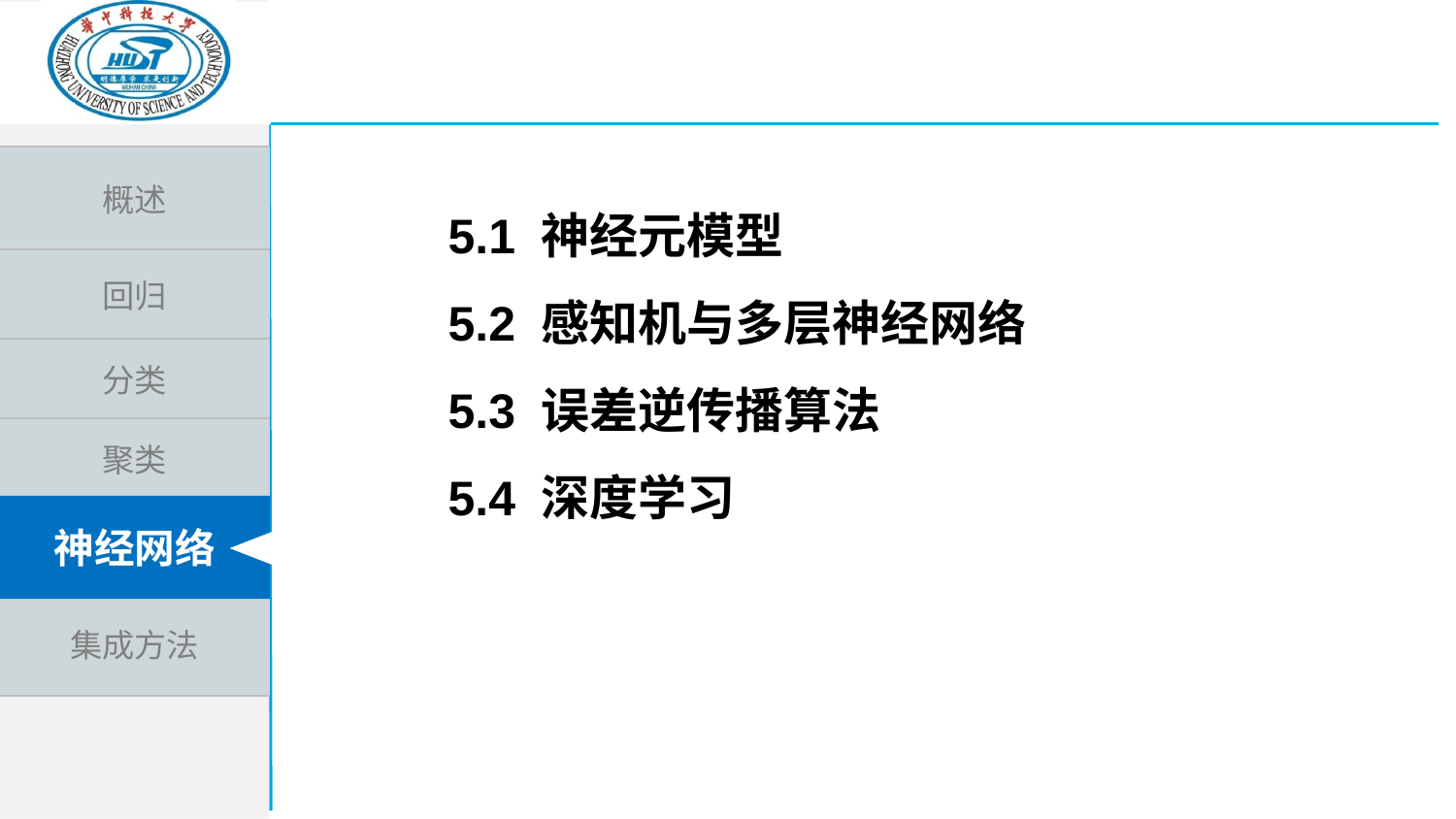

5.1 神经元模型
5.2 感知机与多层神经网络
5.3 误差逆传播算法
5.4 深度学习